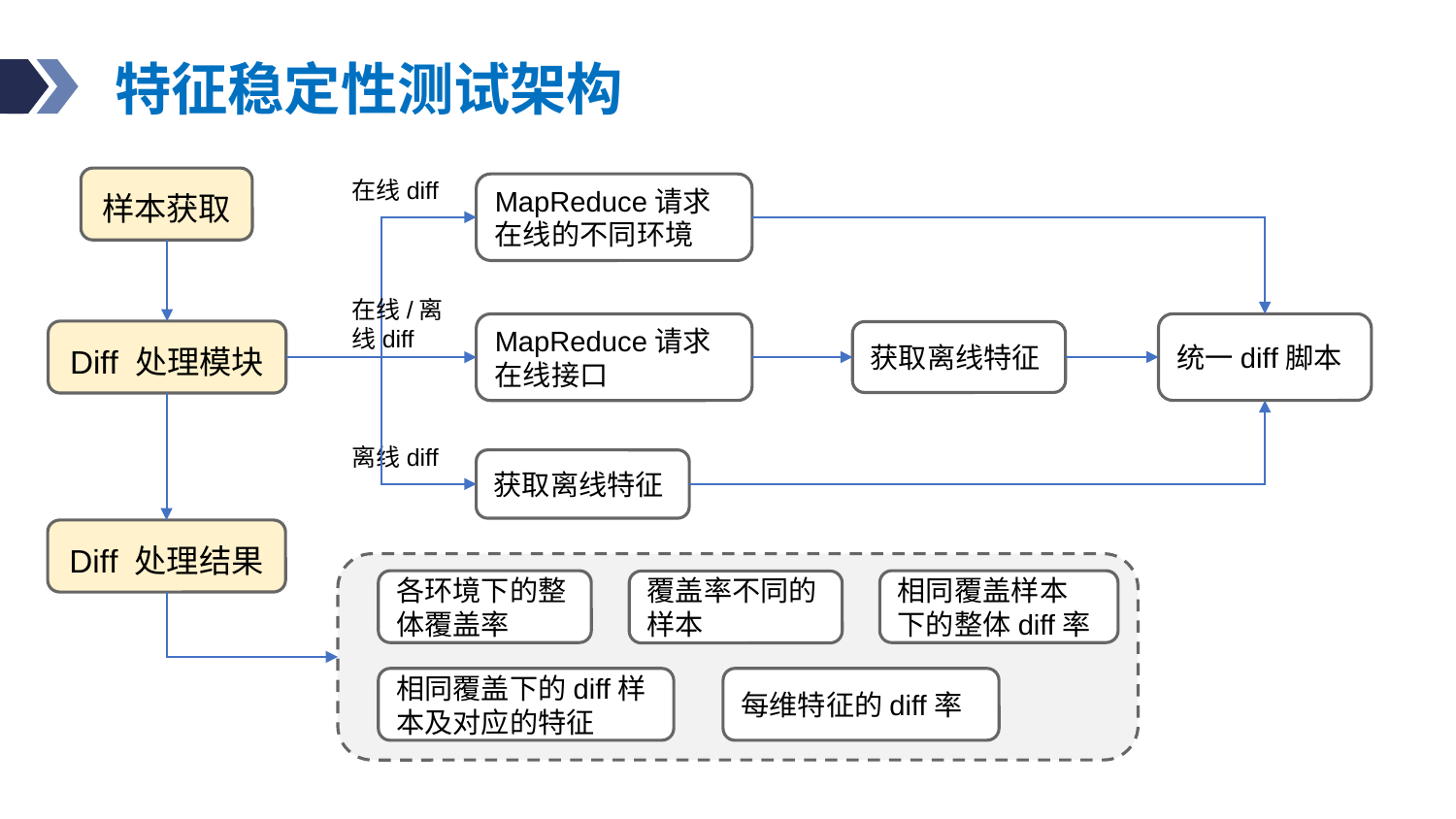

# 特征稳定性测试架构
样本获取
在线diff
MapReduce请求
在线的不同环境
在线/离线diff
统一diff脚本
MapReduce请求
在线接口
Diff 处理模块
获取离线特征
离线diff
获取离线特征
Diff 处理结果

各环境下的整体覆盖率
相同覆盖样本
下的整体diff率
覆盖率不同的样本
相同覆盖下的diff样本及对应的特征
每维特征的diff率